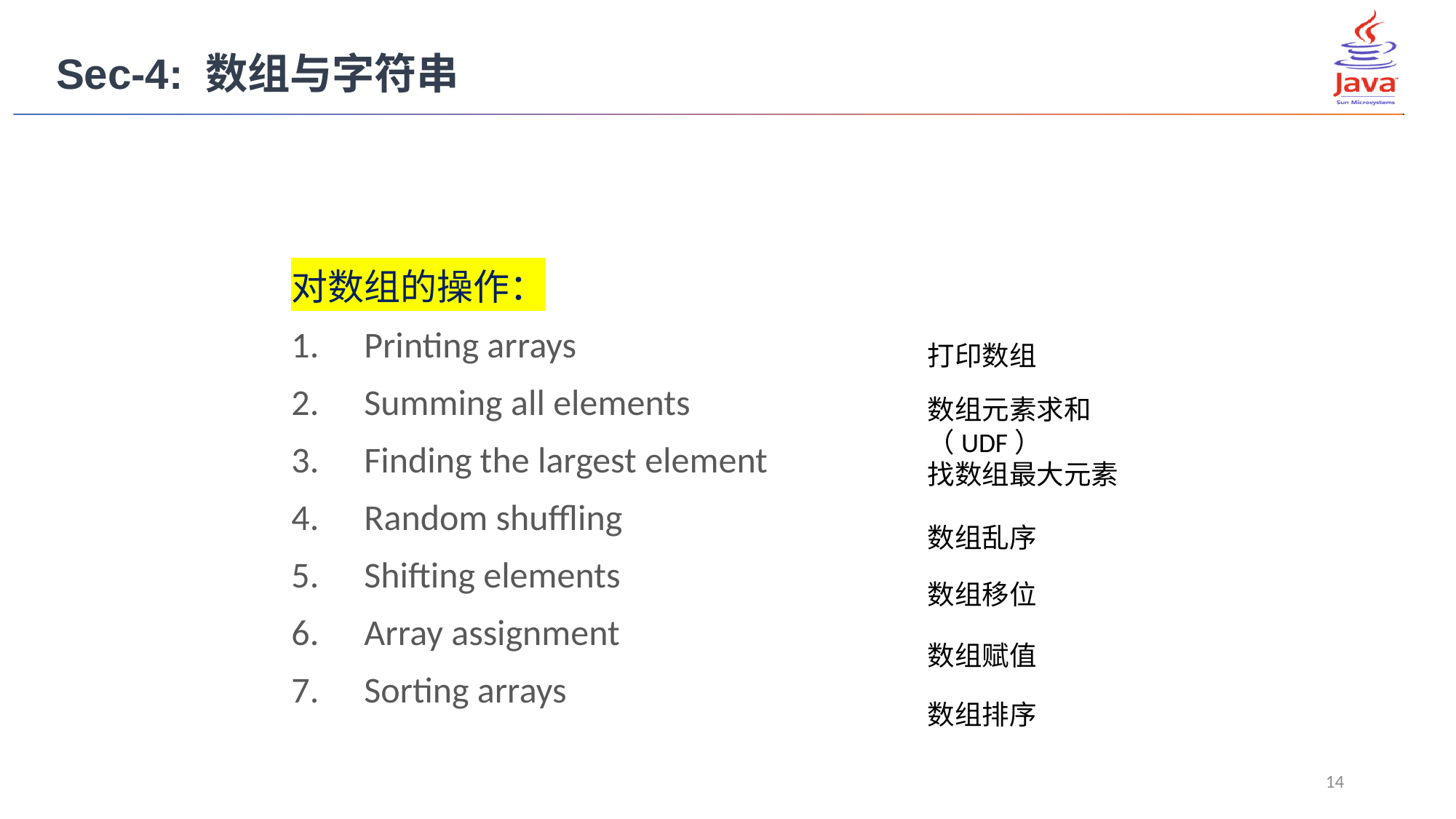

Sec-4: 数组与字符串
对数组的操作：
Printing arrays
Summing all elements
Finding the largest element
Random shuffling
Shifting elements
Array assignment
Sorting arrays
打印数组
数组元素求和（UDF）
找数组最大元素
数组乱序
数组移位
数组赋值
数组排序
14